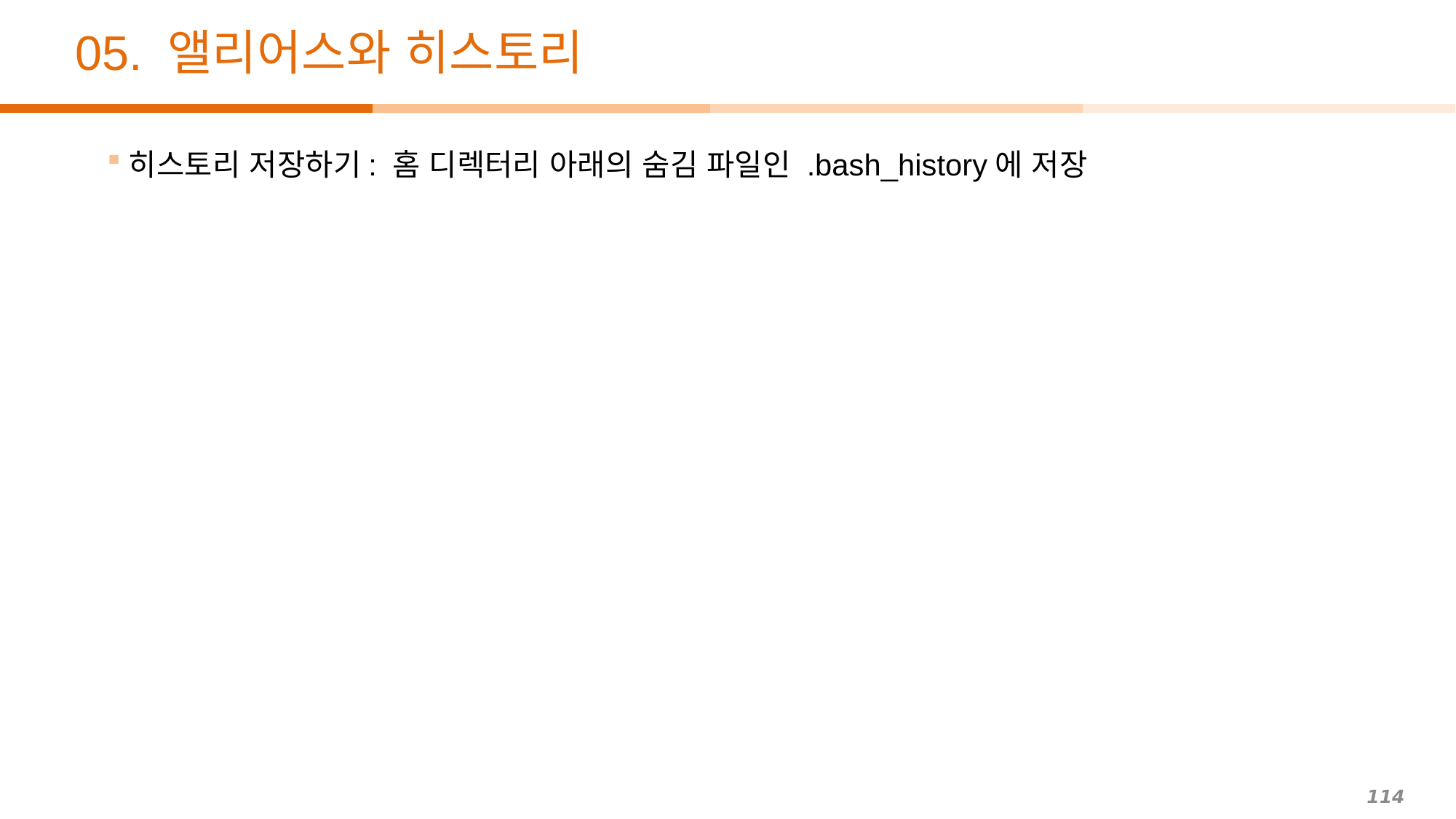

# 05. 앨리어스와 히스토리
히스토리 저장하기: 홈 디렉터리 아래의 숨김 파일인 .bash_history에 저장